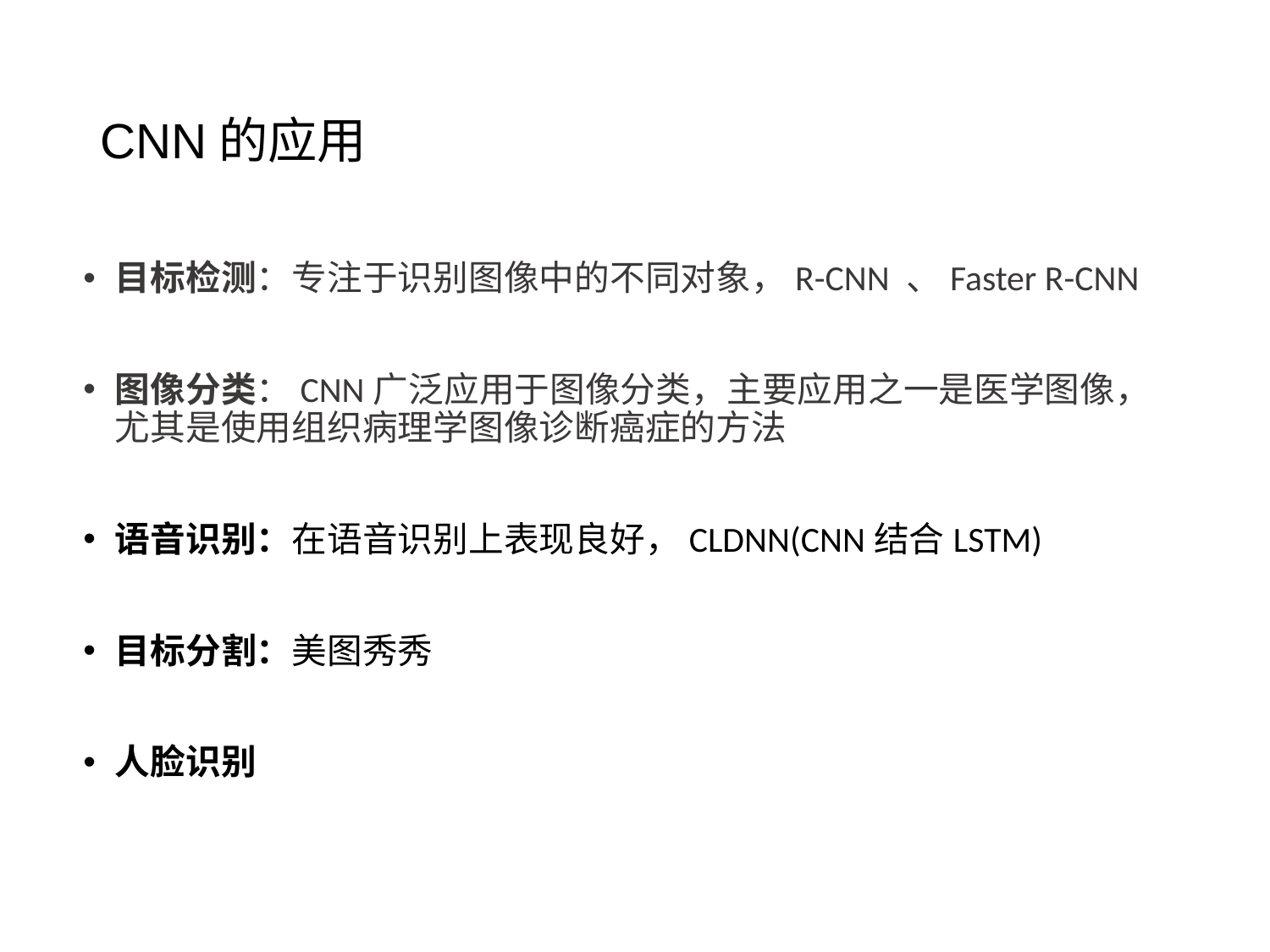

# CNN的应用
目标检测：专注于识别图像中的不同对象，R-CNN 、Faster R-CNN

图像分类：CNN广泛应用于图像分类，主要应用之一是医学图像，尤其是使用组织病理学图像诊断癌症的方法

语音识别：在语音识别上表现良好，CLDNN(CNN结合LSTM)

目标分割：美图秀秀

人脸识别